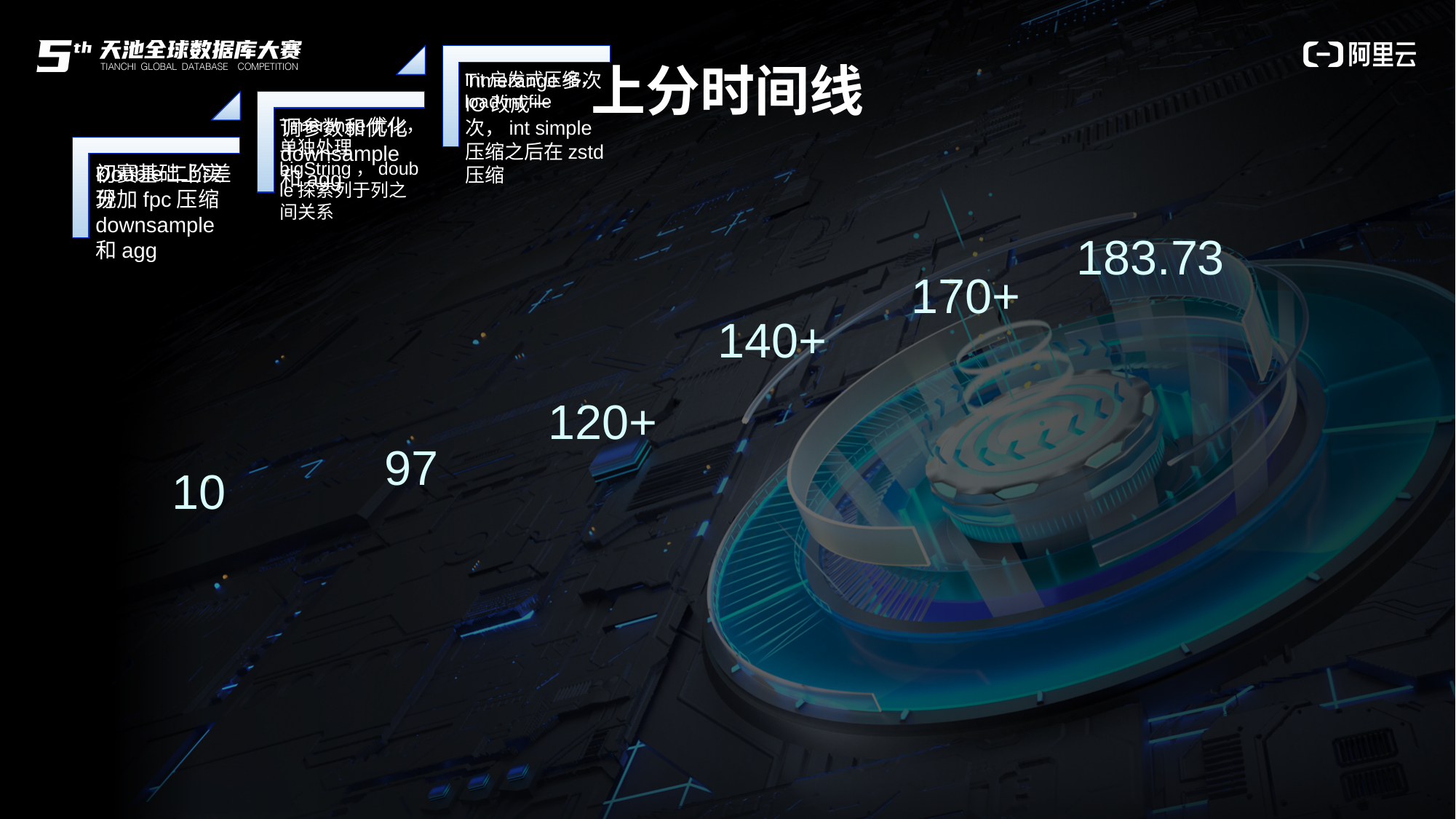

上分时间线
183.73
Double二阶差分加fpc压缩
Timerange优化，单独处理bigString，double探索列于列之间关系
Int启发式压缩，load int file
170+
140+
120+
初赛基础上实现downsample和agg
调参数和优化downsample和agg
Timerange多次IO改成一次，int simple压缩之后在zstd压缩
97
10